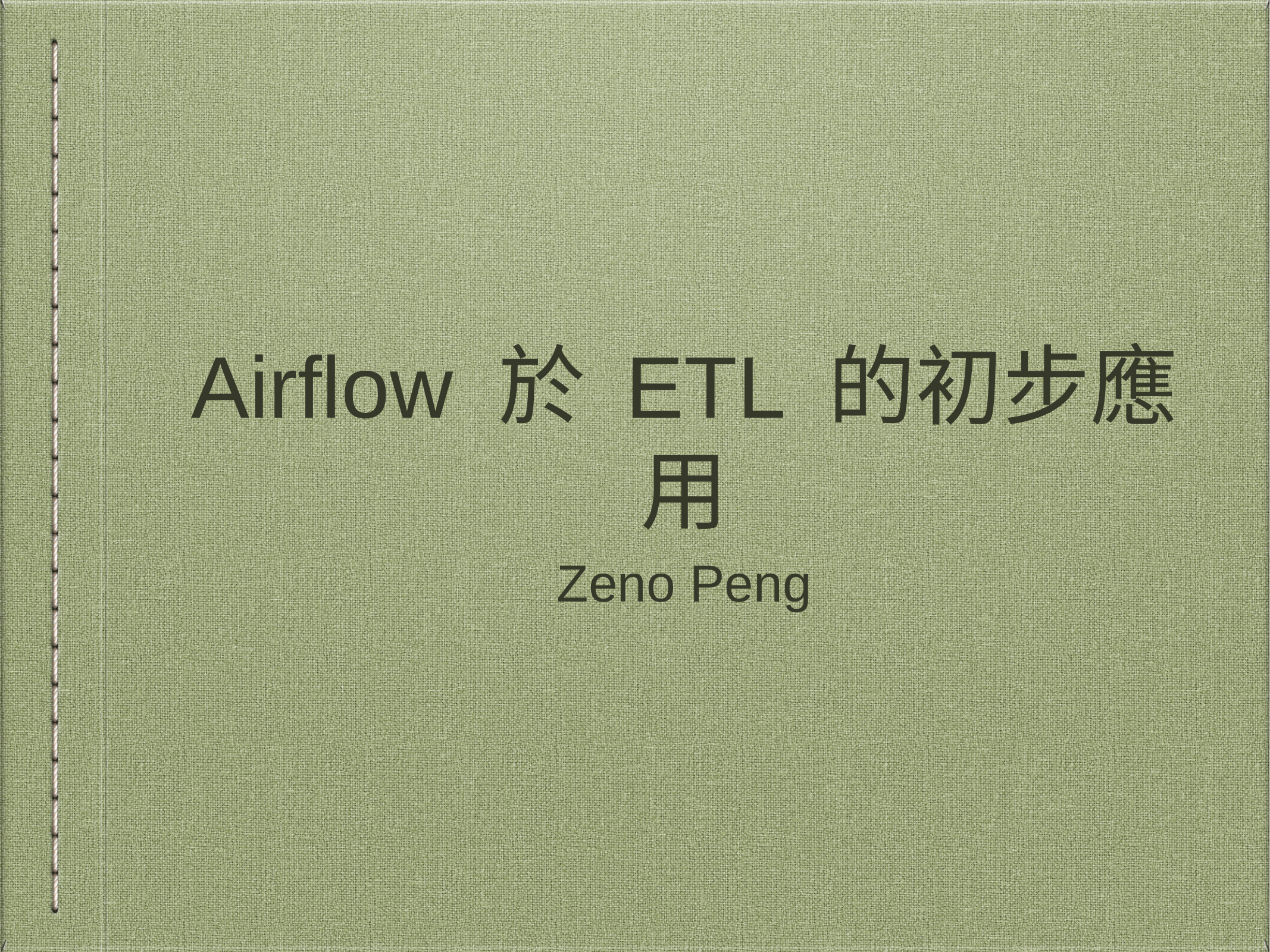

# Airflow 於 ETL 的初步應用
Zeno Peng